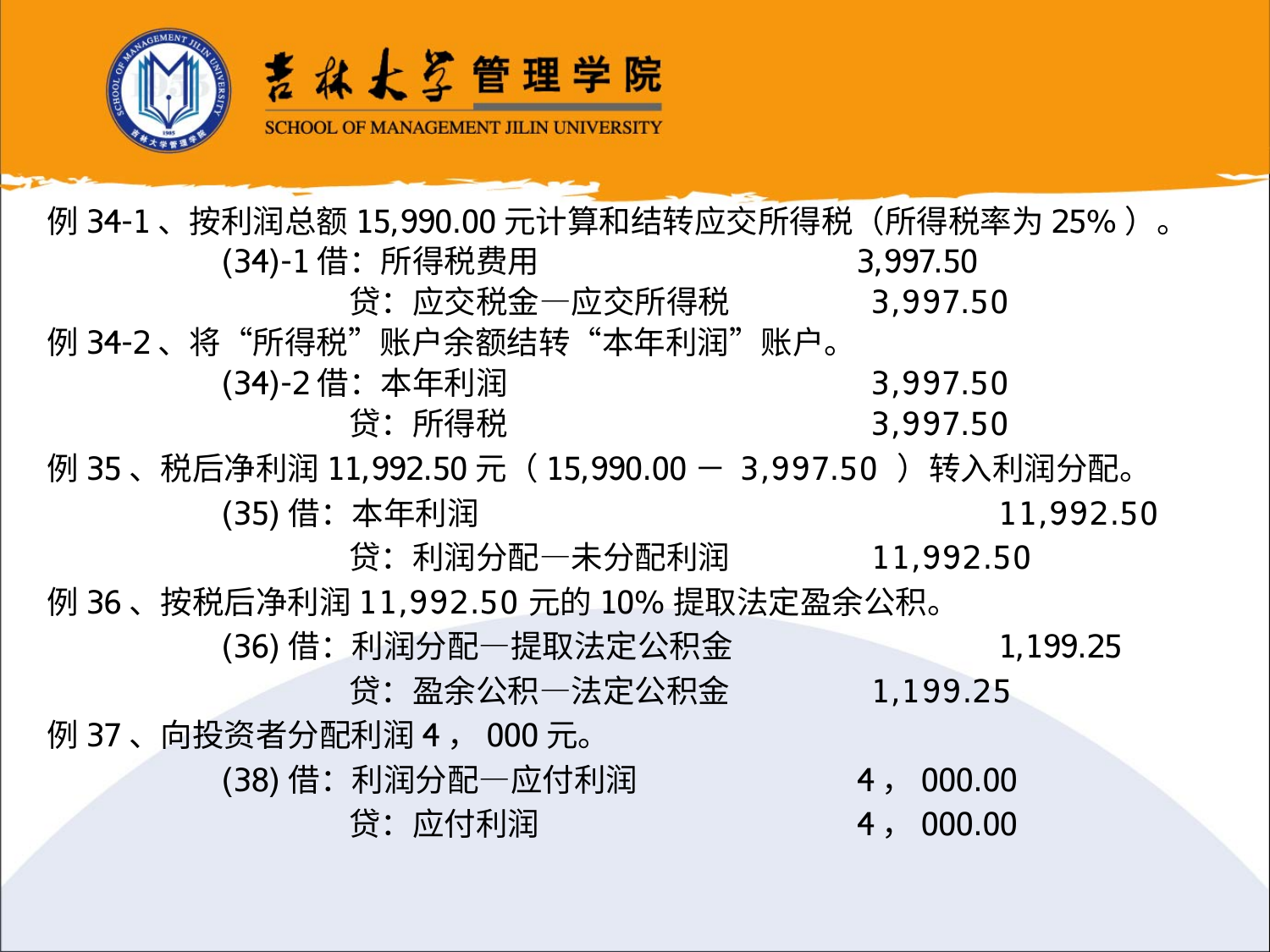

例34-1、按利润总额15,990.00元计算和结转应交所得税（所得税率为25%）。
		(34)-1借：所得税费用			3,997.50
			贷：应交税金—应交所得税	 3,997.50
例34-2、将“所得税”账户余额结转“本年利润”账户。
		(34)-2借：本年利润			 3,997.50
			贷：所得税			 3,997.50
例35、税后净利润11,992.50元（15,990.00－ 3,997.50 ）转入利润分配。
		(35)借：本年利润			 	 11,992.50
			贷：利润分配—未分配利润	 11,992.50
例36、按税后净利润11,992.50元的10%提取法定盈余公积。
		(36)借：利润分配—提取法定公积金		 1,199.25
			贷：盈余公积—法定公积金	 1,199.25
例37、向投资者分配利润4，000元。
		(38)借：利润分配—应付利润		4，000.00
			贷：应付利润			4，000.00

88